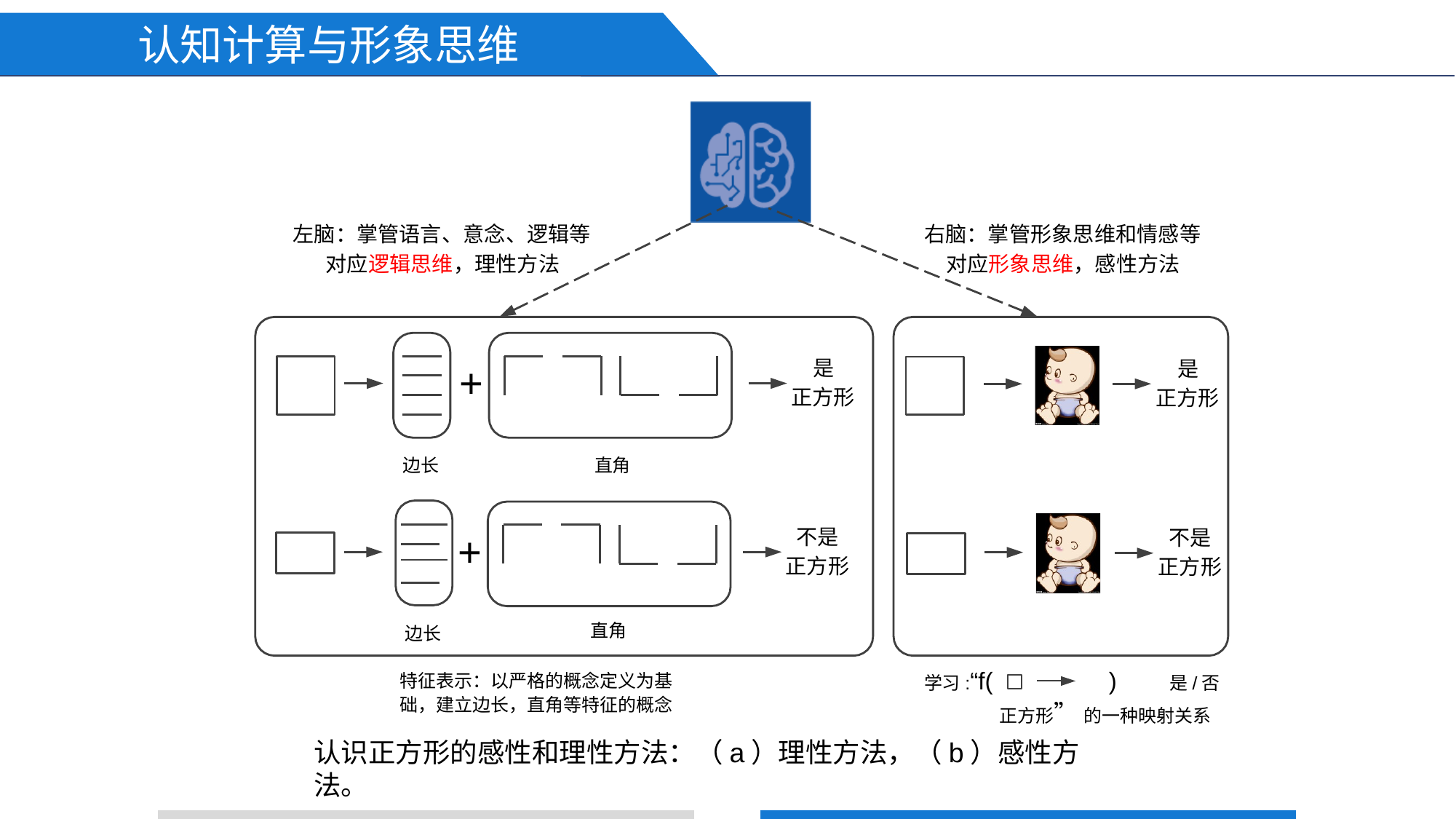

# 认知计算与形象思维

左脑：掌管语言、意念、逻辑等 对应逻辑思维，理性方法
右脑：掌管形象思维和情感等 对应形象思维，感性方法

是 正方形
是 正方形
+

边长
直角

不是 正方形
不是 正方形
+

直角
边长
学习:“f(		)       是/否正方形” 的一种映射关系
特征表示：以严格的概念定义为基 础，建立边长，直角等特征的概念

认识正方形的感性和理性方法：（a）理性方法，（b）感性方法。